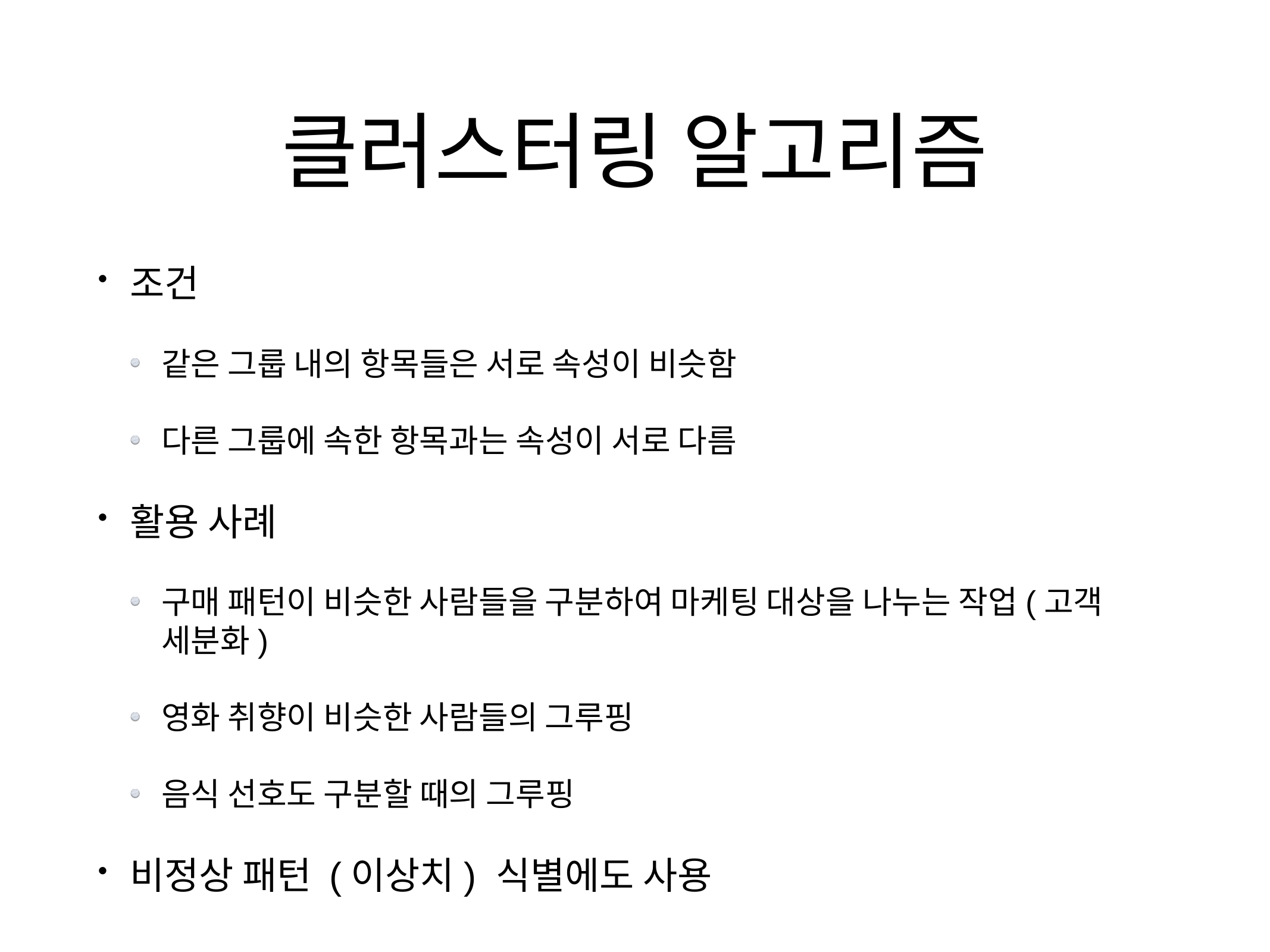

# 클러스터링 알고리즘
조건
같은 그룹 내의 항목들은 서로 속성이 비슷함
다른 그룹에 속한 항목과는 속성이 서로 다름
활용 사례
구매 패턴이 비슷한 사람들을 구분하여 마케팅 대상을 나누는 작업(고객 세분화)
영화 취향이 비슷한 사람들의 그루핑
음식 선호도 구분할 때의 그루핑
비정상 패턴 (이상치) 식별에도 사용
173